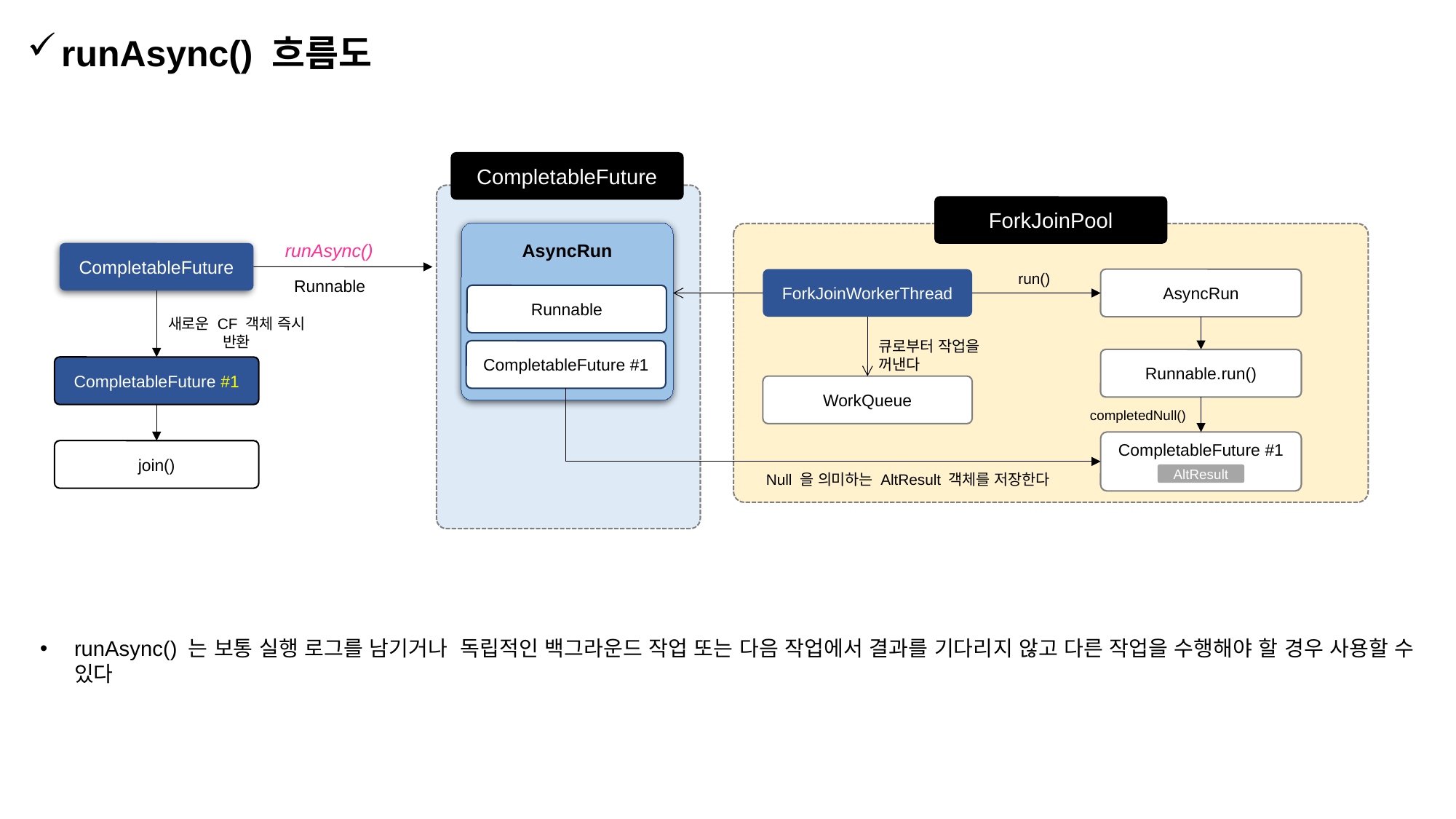

runAsync() 흐름도
CompletableFuture

ForkJoinPool
AsyncRun

runAsync()
CompletableFuture
run()
ForkJoinWorkerThread
AsyncRun
Runnable
Runnable
새로운 CF 객체 즉시 반환
큐로부터 작업을 꺼낸다
CompletableFuture #1
Runnable.run()
CompletableFuture #1
WorkQueue
completedNull()
CompletableFuture #1

join()
AltResult
Null 을 의미하는 AltResult 객체를 저장한다
runAsync() 는 보통 실행 로그를 남기거나  독립적인 백그라운드 작업 또는 다음 작업에서 결과를 기다리지 않고 다른 작업을 수행해야 할 경우 사용할 수 있다